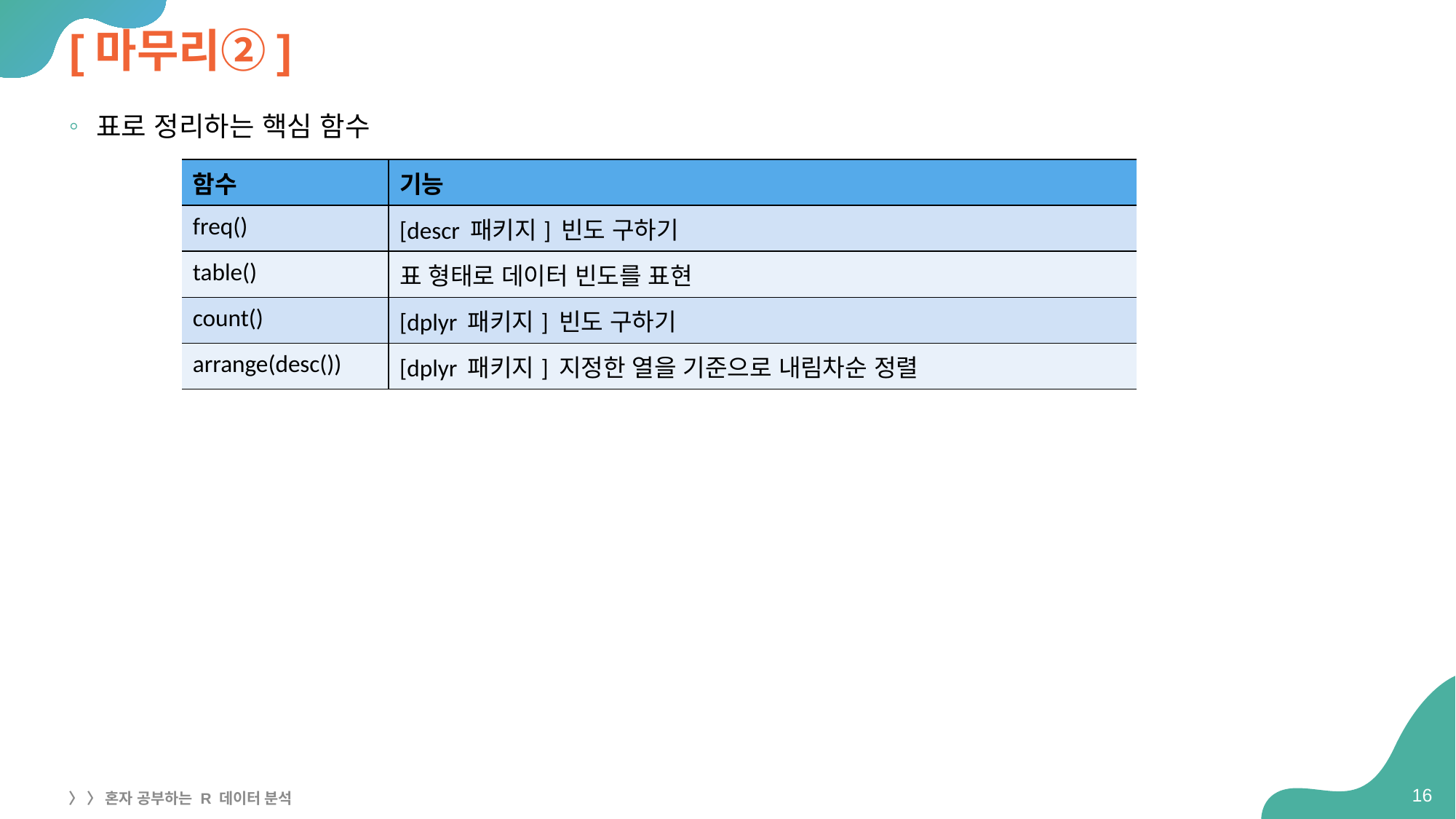

# [마무리②]
표로 정리하는 핵심 함수
| 함수 | 기능 |
| --- | --- |
| freq() | [descr 패키지] 빈도 구하기 |
| table() | 표 형태로 데이터 빈도를 표현 |
| count() | [dplyr 패키지] 빈도 구하기 |
| arrange(desc()) | [dplyr 패키지] 지정한 열을 기준으로 내림차순 정렬 |
16
〉 〉 혼자 공부하는 R 데이터 분석